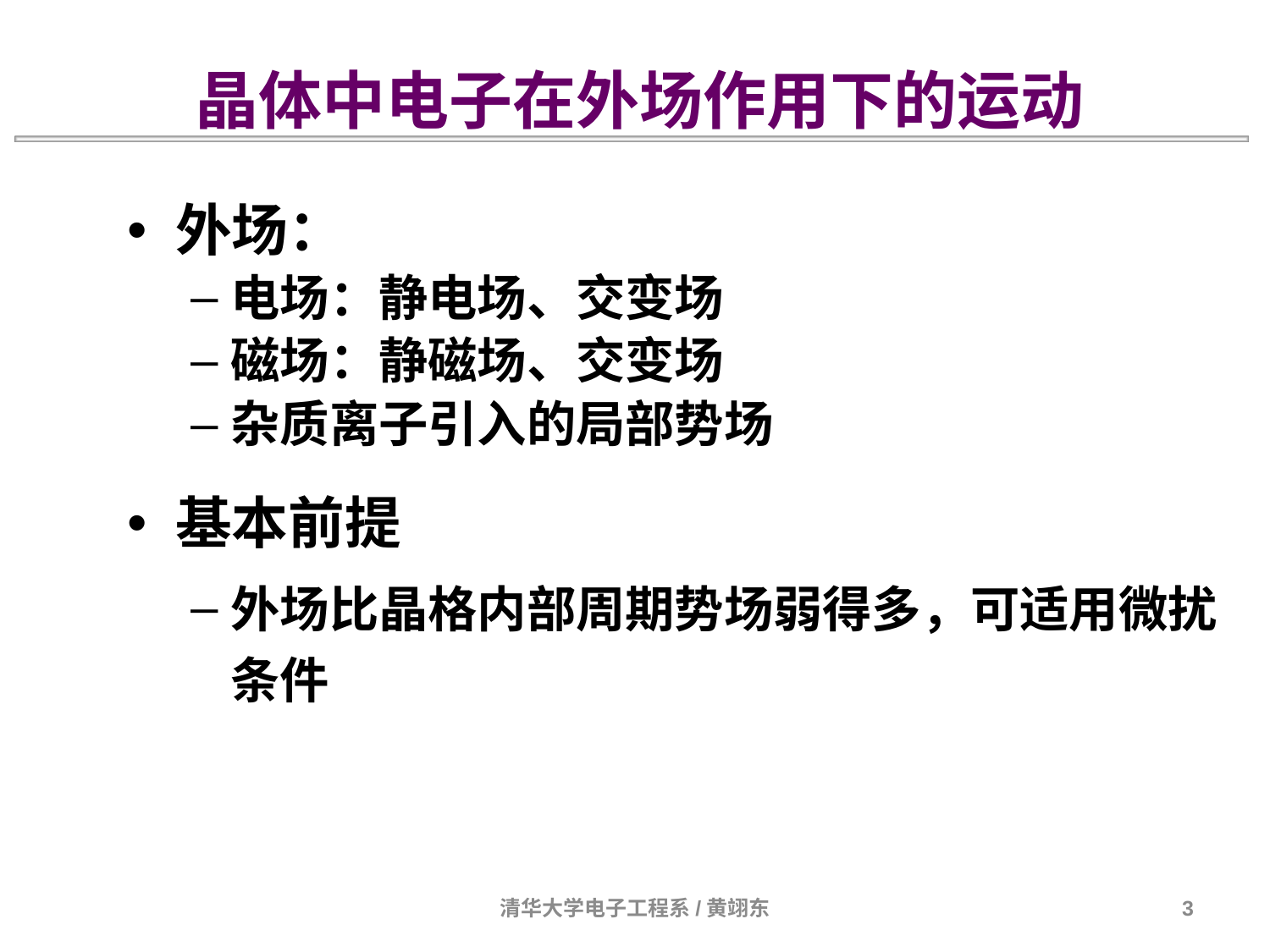

晶体中电子在外场作用下的运动

外场：
电场：静电场、交变场
磁场：静磁场、交变场
杂质离子引入的局部势场
基本前提
外场比晶格内部周期势场弱得多，可适用微扰条件
清华大学电子工程系/黄翊东
3